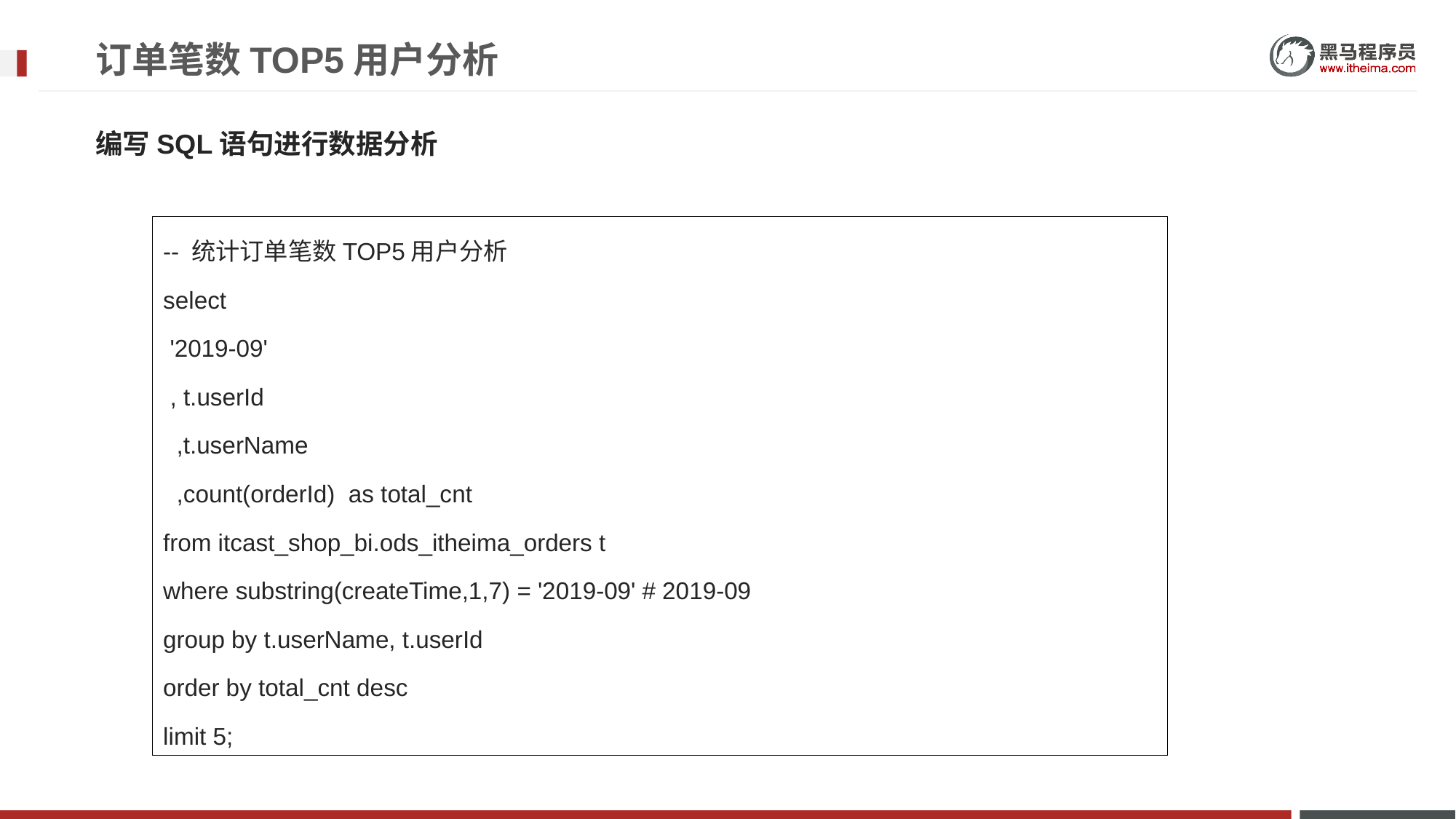

# 订单笔数TOP5用户分析
编写SQL语句进行数据分析
-- 统计订单笔数TOP5用户分析
select
 '2019-09'
 , t.userId
  ,t.userName
  ,count(orderId)  as total_cnt
from itcast_shop_bi.ods_itheima_orders t
where substring(createTime,1,7) = '2019-09' # 2019-09
group by t.userName, t.userId
order by total_cnt desc
limit 5;